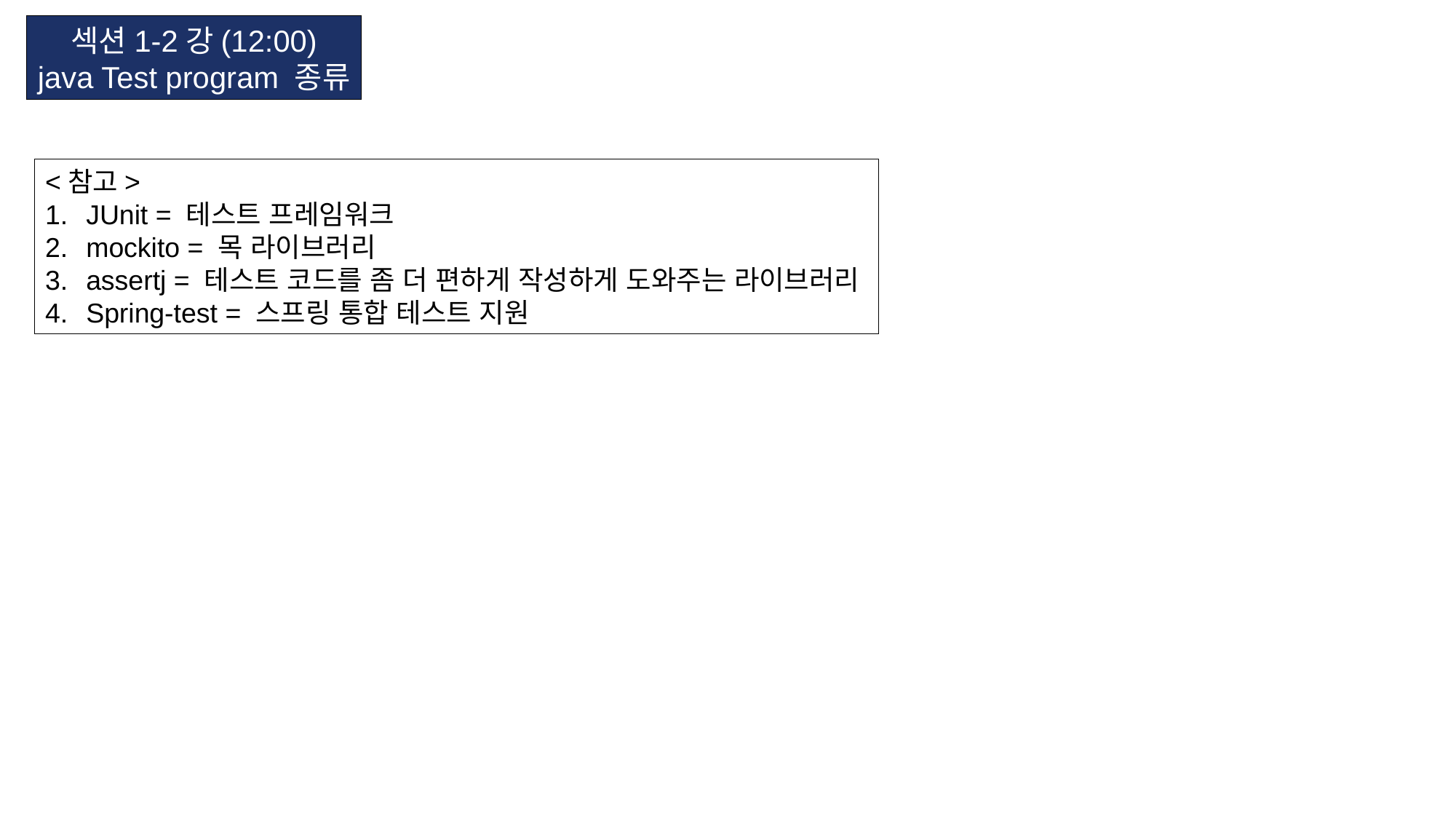

섹션1-2강(12:00)
java Test program 종류
<참고>
JUnit = 테스트 프레임워크
mockito = 목 라이브러리
assertj = 테스트 코드를 좀 더 편하게 작성하게 도와주는 라이브러리
Spring-test = 스프링 통합 테스트 지원